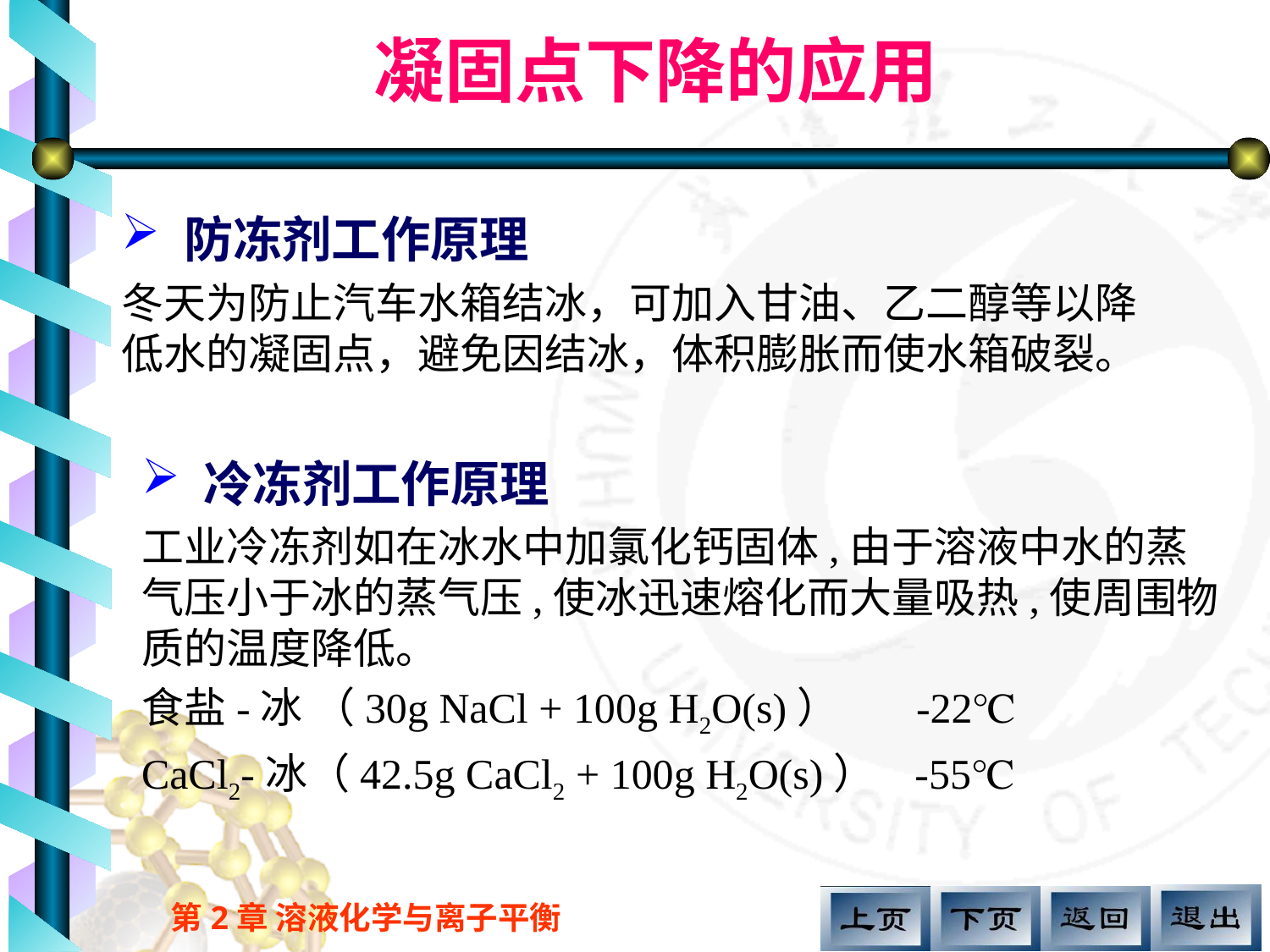

凝固点下降的应用
 防冻剂工作原理
冬天为防止汽车水箱结冰，可加入甘油、乙二醇等以降低水的凝固点，避免因结冰，体积膨胀而使水箱破裂。
 冷冻剂工作原理
工业冷冻剂如在冰水中加氯化钙固体,由于溶液中水的蒸气压小于冰的蒸气压,使冰迅速熔化而大量吸热,使周围物质的温度降低。
食盐-冰 （30g NaCl + 100g H2O(s)）       -22℃
CaCl2-冰（42.5g CaCl2 + 100g H2O(s)）   -55℃